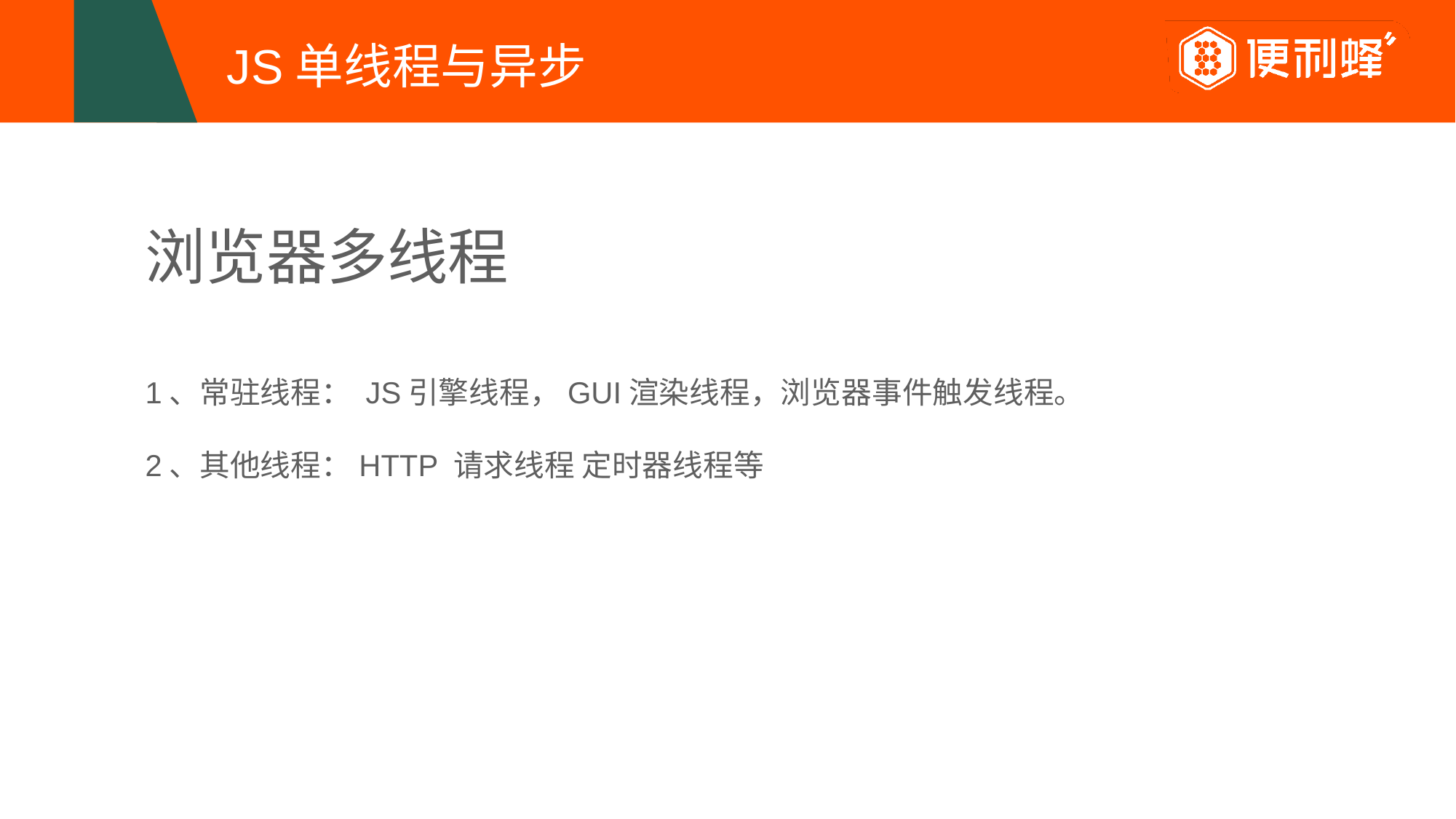

# JS单线程与异步
浏览器多线程
1、常驻线程： JS引擎线程，GUI渲染线程，浏览器事件触发线程。

2、其他线程：HTTP 请求线程 定时器线程等